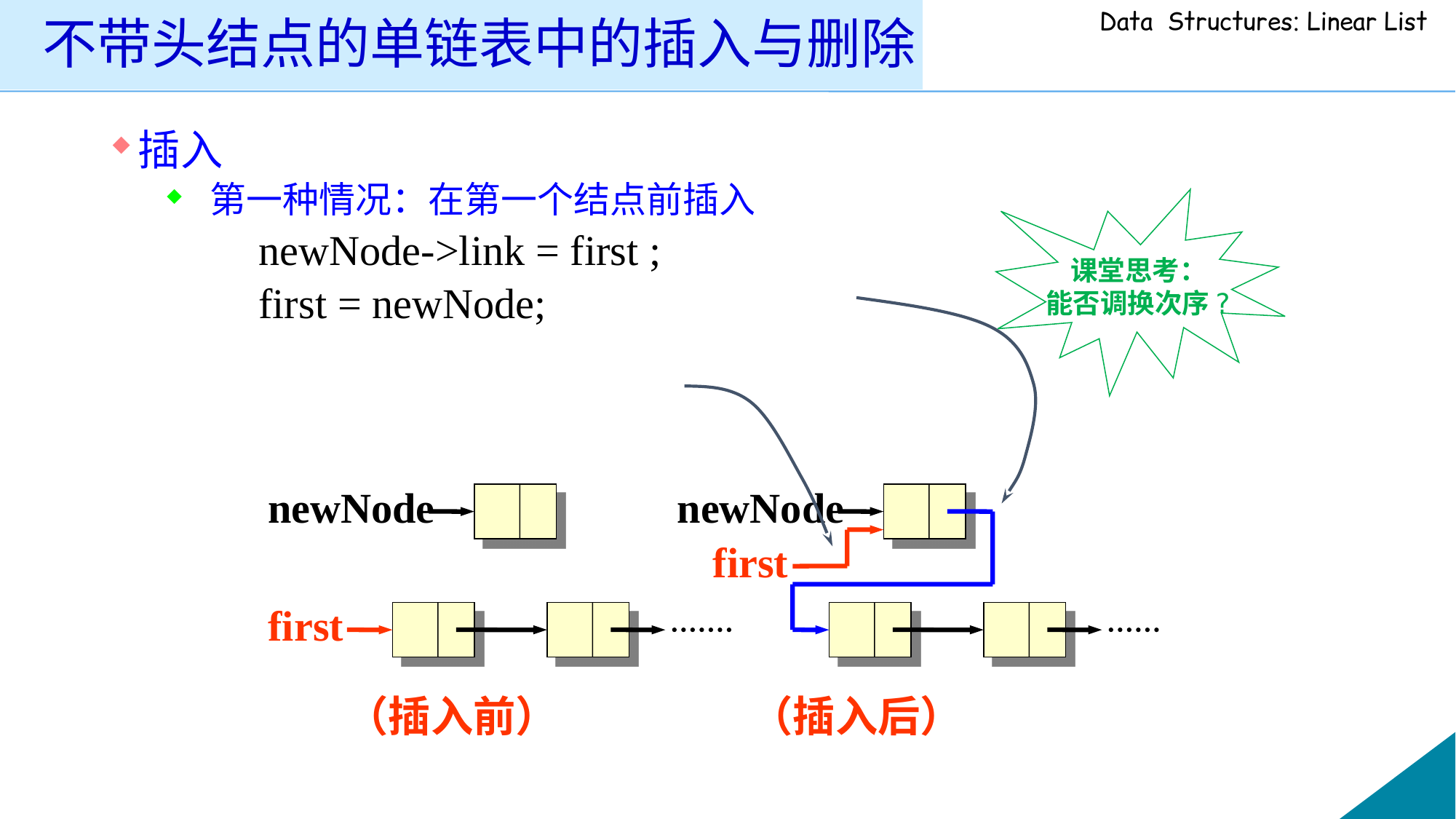

# 不带头结点的单链表中的插入与删除
插入
 第一种情况：在第一个结点前插入
              newNode->link = first ;
              first = newNode;
课堂思考：
能否调换次序?

newNode
newNode

first

 first

（插入前）                    （插入后）